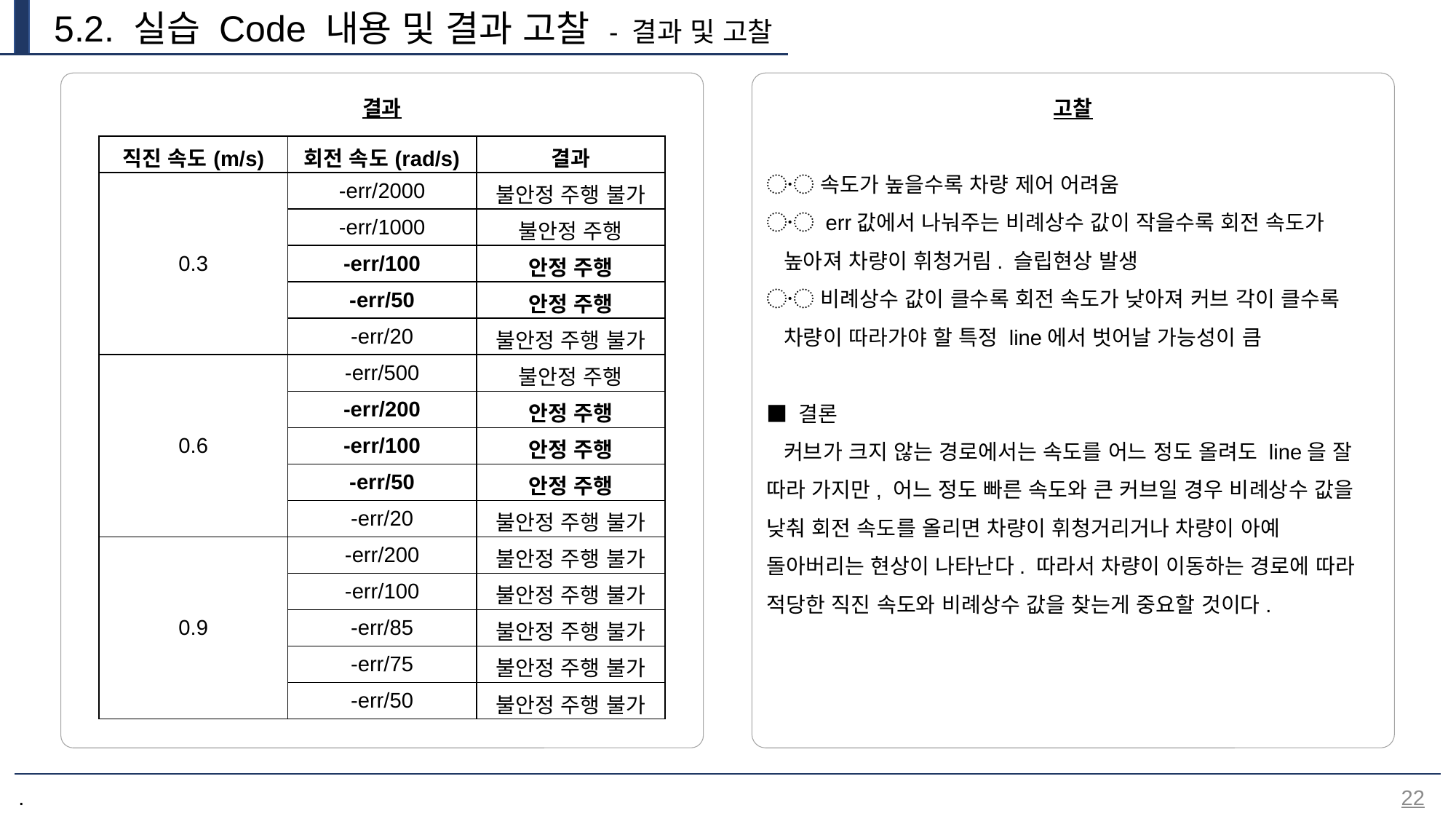

5.2. 실습 Code 내용 및 결과 고찰 - 결과 및 고찰
결과

고찰

〮 속도가 높을수록 차량 제어 어려움
〮 err값에서 나눠주는 비례상수 값이 작을수록 회전 속도가
  높아져 차량이 휘청거림. 슬립현상 발생
〮 비례상수 값이 클수록 회전 속도가 낮아져 커브 각이 클수록
  차량이 따라가야 할 특정 line에서 벗어날 가능성이 큼

■ 결론
  커브가 크지 않는 경로에서는 속도를 어느 정도 올려도 line을 잘 따라 가지만, 어느 정도 빠른 속도와 큰 커브일 경우 비례상수 값을 낮춰 회전 속도를 올리면 차량이 휘청거리거나 차량이 아예 돌아버리는 현상이 나타난다. 따라서 차량이 이동하는 경로에 따라 적당한 직진 속도와 비례상수 값을 찾는게 중요할 것이다.
| 직진 속도(m/s) | 회전 속도(rad/s) | 결과 |
| --- | --- | --- |
| 0.3 | -err/2000 | 불안정 주행 불가 |
|  | -err/1000 | 불안정 주행 |
|  | -err/100 | 안정 주행 |
|  | -err/50 | 안정 주행 |
|  | -err/20 | 불안정 주행 불가 |
| 0.6 | -err/500 | 불안정 주행 |
| 0.6 | -err/200 | 안정 주행 |
| 0.6 | -err/100 | 안정 주행 |
| 0.6 | -err/50 | 안정 주행 |
| 0.6 | -err/20 | 불안정 주행 불가 |
| 0.9 | -err/200 | 불안정 주행 불가 |
| 0.9 | -err/100 | 불안정 주행 불가 |
| 0.9 | -err/85 | 불안정 주행 불가 |
| 0.9 | -err/75 | 불안정 주행 불가 |
| 0.9 | -err/50 | 불안정 주행 불가 |
22
.